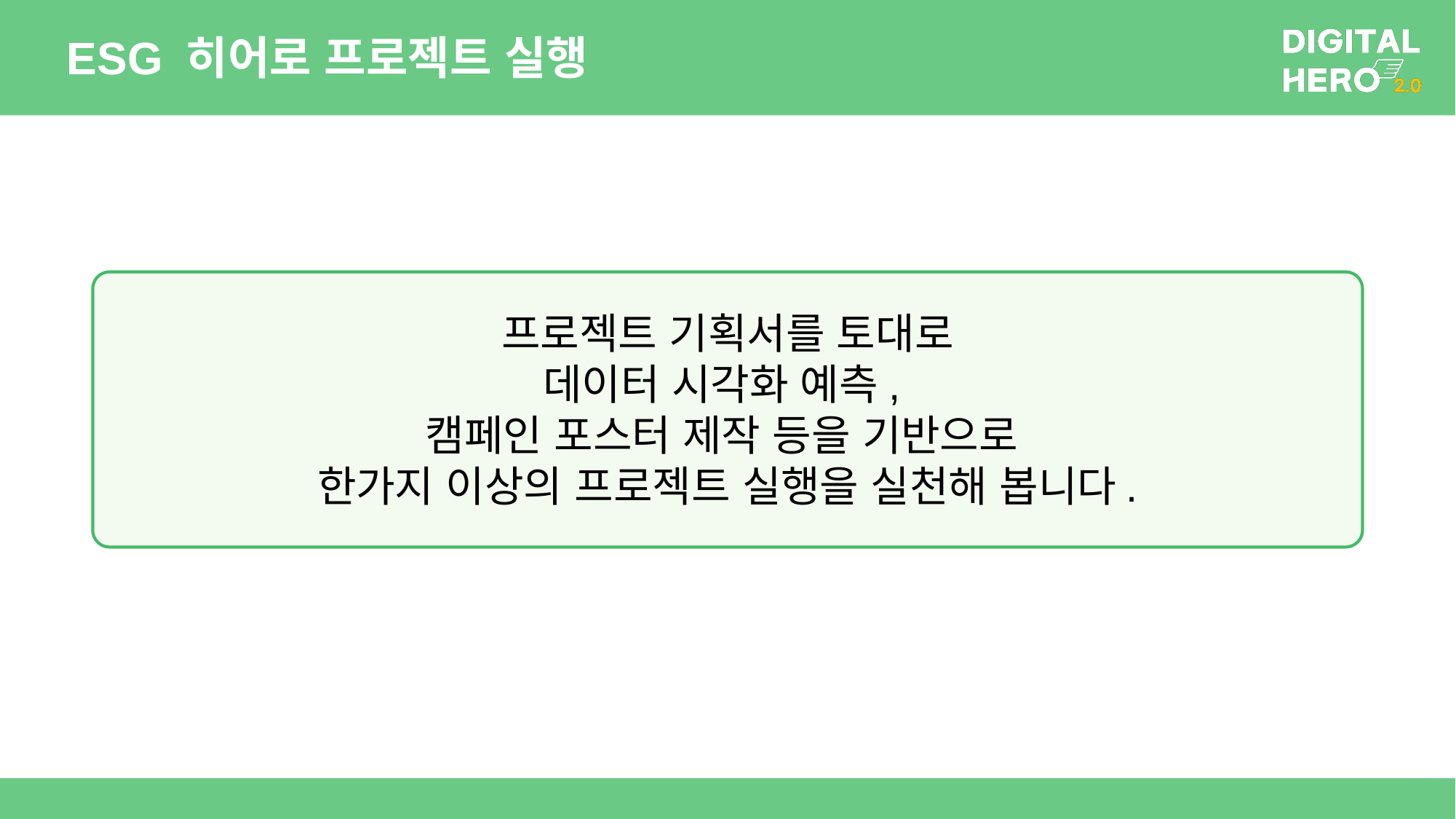

# ESG 히어로 프로젝트 실행

프로젝트 기획서를 토대로
데이터 시각화 예측,
캠페인 포스터 제작 등을 기반으로
한가지 이상의 프로젝트 실행을 실천해 봅니다.